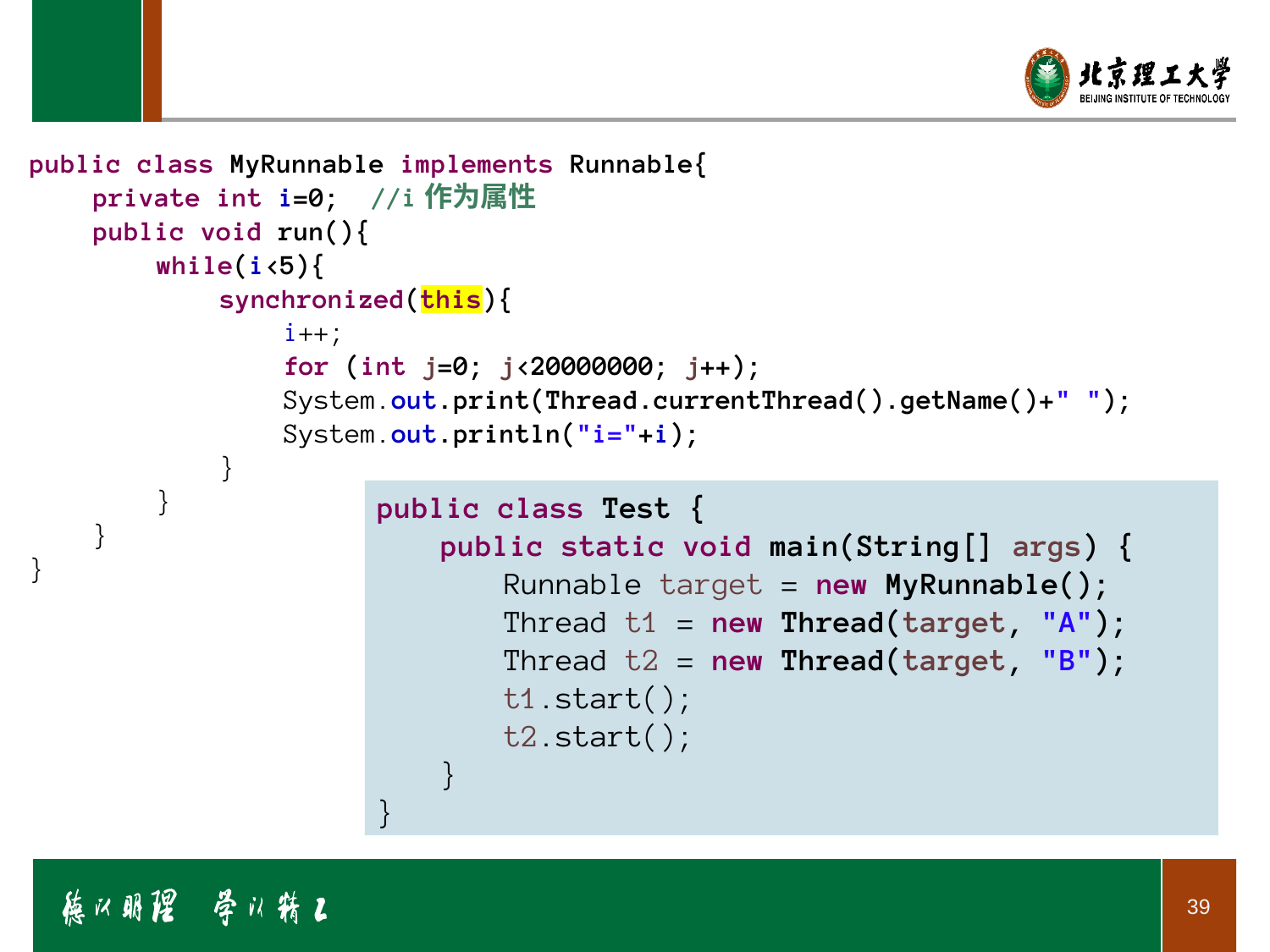

#
public class MyRunnable implements Runnable{
private int i=0;  //i作为属性
public void run(){
while(i<5){
synchronized(this){
i++;
for (int j=0; j<20000000; j++);
System.out.print(Thread.currentThread().getName()+" ");
System.out.println("i="+i);
}
}
}
}
public class Test {
public static void main(String[] args) {
Runnable target = new MyRunnable();
Thread t1 = new Thread(target, "A");
Thread t2 = new Thread(target, "B");
t1.start();
t2.start();
}
}